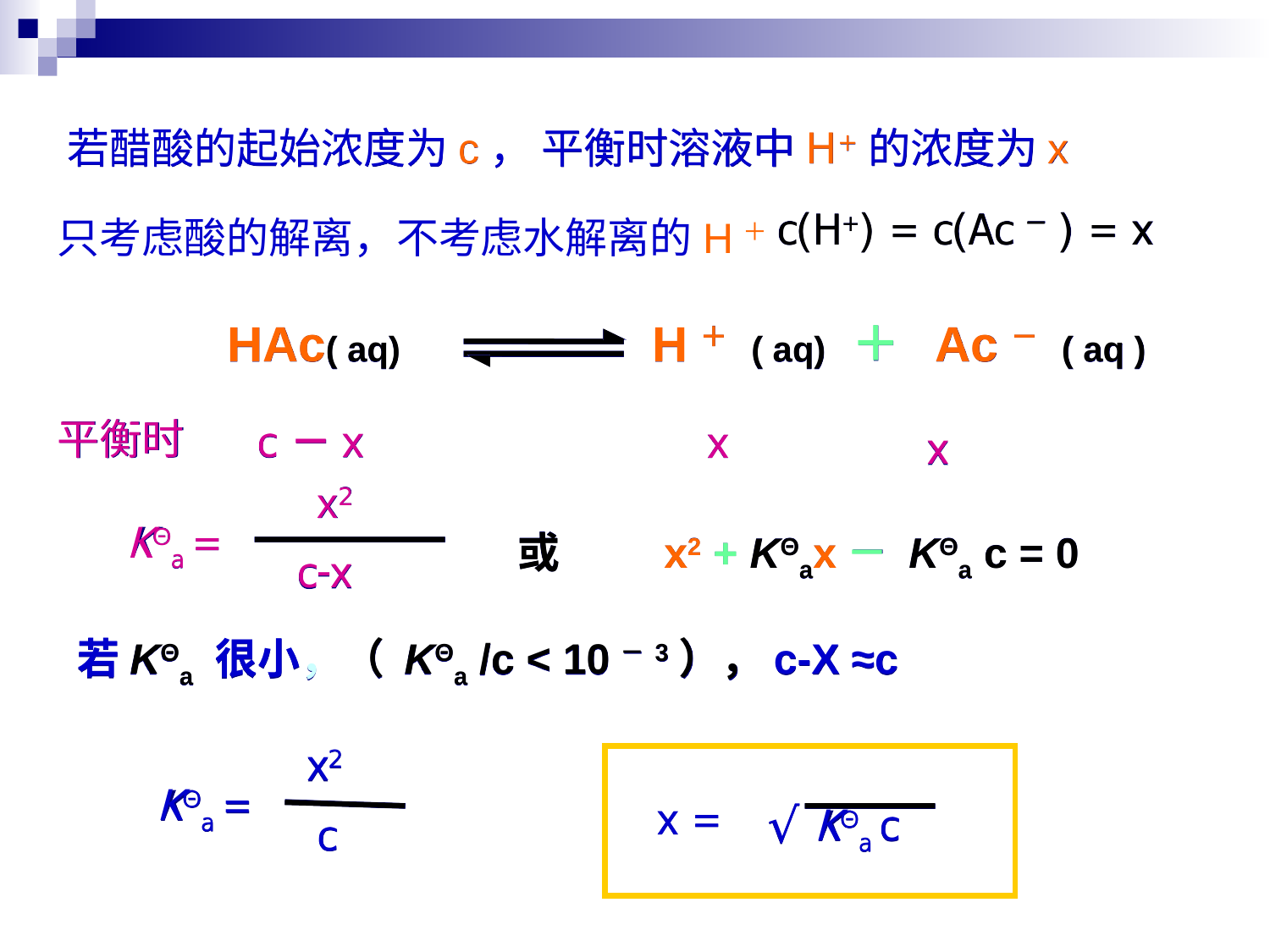

若醋酸的起始浓度为c， 平衡时溶液中H+的浓度为x
只考虑酸的解离，不考虑水解离的H＋
c(H+) = c(Ac－) = x
HAc( aq)    　           H＋ ( aq) ＋  Ac－ ( aq )

平衡时
c－x
x
x
x2
KΘa =
或	 x2 + KΘax－ KΘa c = 0

c-x
若KΘa 很小，（ KΘa /c < 10－3），c-X ≈c
x2

KΘa =
x =
√ KΘa c

c